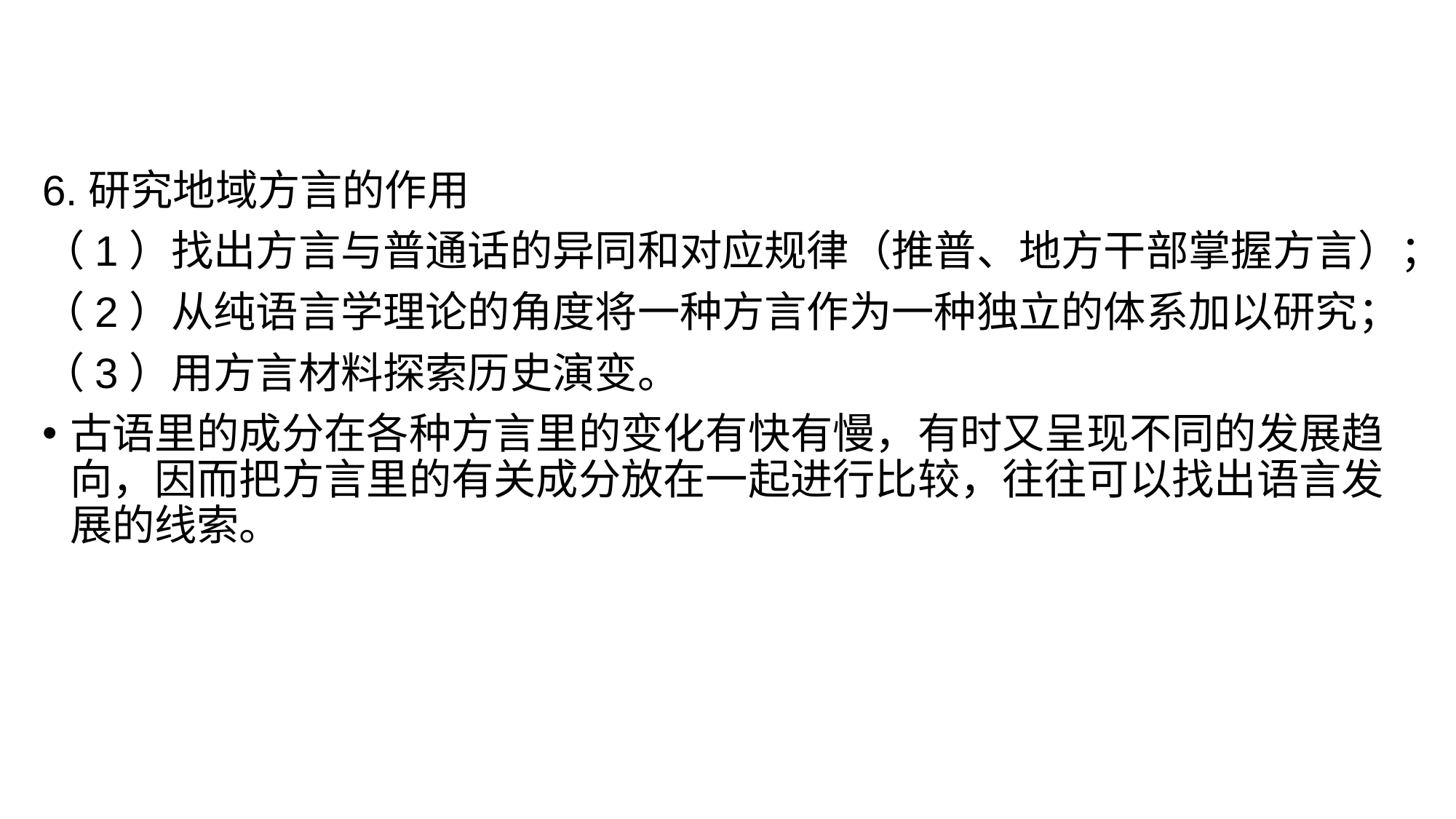

6.研究地域方言的作用
（1）找出方言与普通话的异同和对应规律（推普、地方干部掌握方言）；
（2）从纯语言学理论的角度将一种方言作为一种独立的体系加以研究；
（3）用方言材料探索历史演变。
古语里的成分在各种方言里的变化有快有慢，有时又呈现不同的发展趋向，因而把方言里的有关成分放在一起进行比较，往往可以找出语言发展的线索。